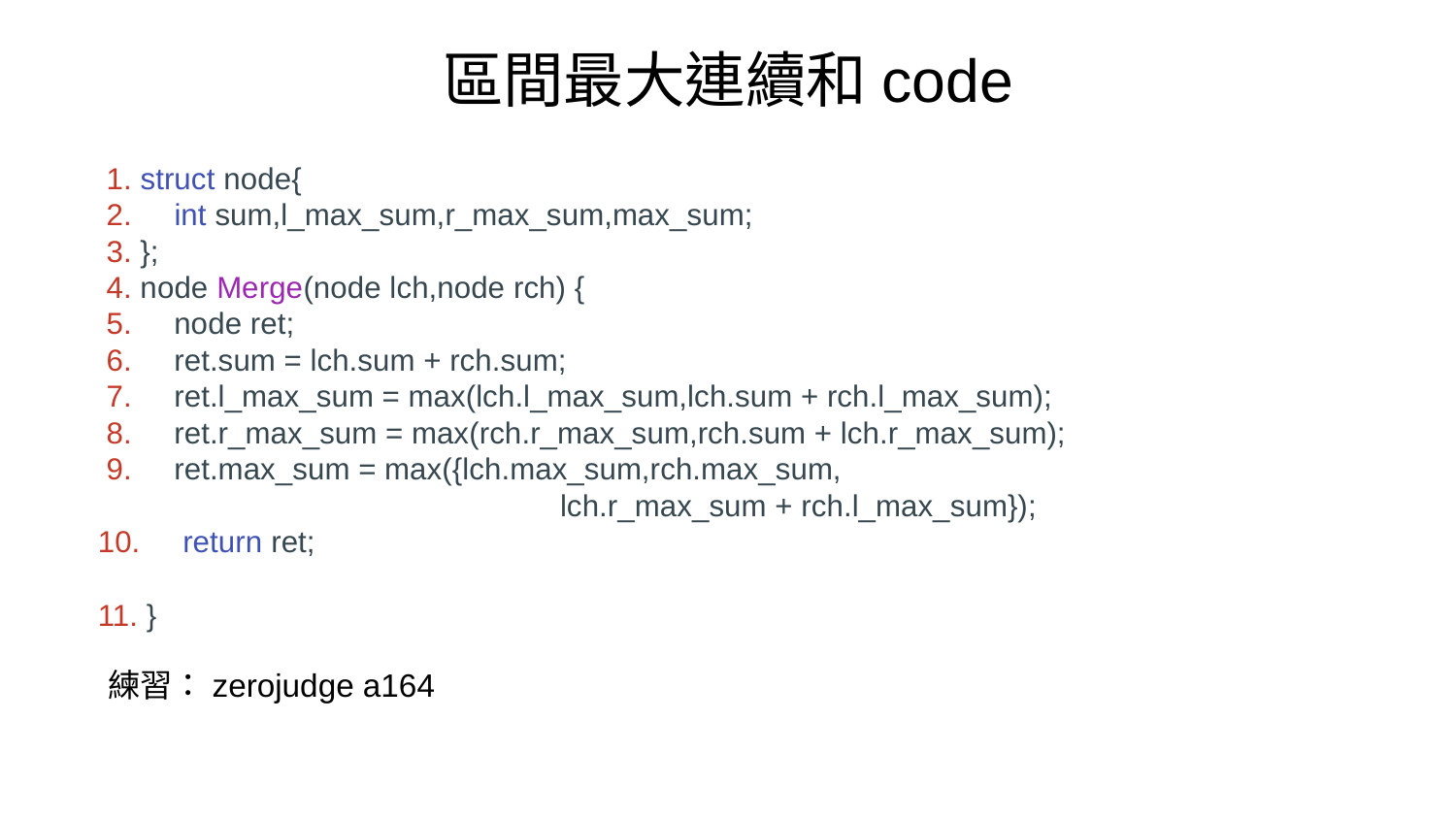

區間最大連續和code
 1. struct node{
 2.     int sum,l_max_sum,r_max_sum,max_sum;
 3. };
 4. node Merge(node lch,node rch) {
 5.     node ret;
 6.     ret.sum = lch.sum + rch.sum;
 7.     ret.l_max_sum = max(lch.l_max_sum,lch.sum + rch.l_max_sum);
 8.     ret.r_max_sum = max(rch.r_max_sum,rch.sum + lch.r_max_sum);
 9.     ret.max_sum = max({lch.max_sum,rch.max_sum,
   lch.r_max_sum + rch.l_max_sum});
10.     return ret;
11. }

練習：zerojudge a164